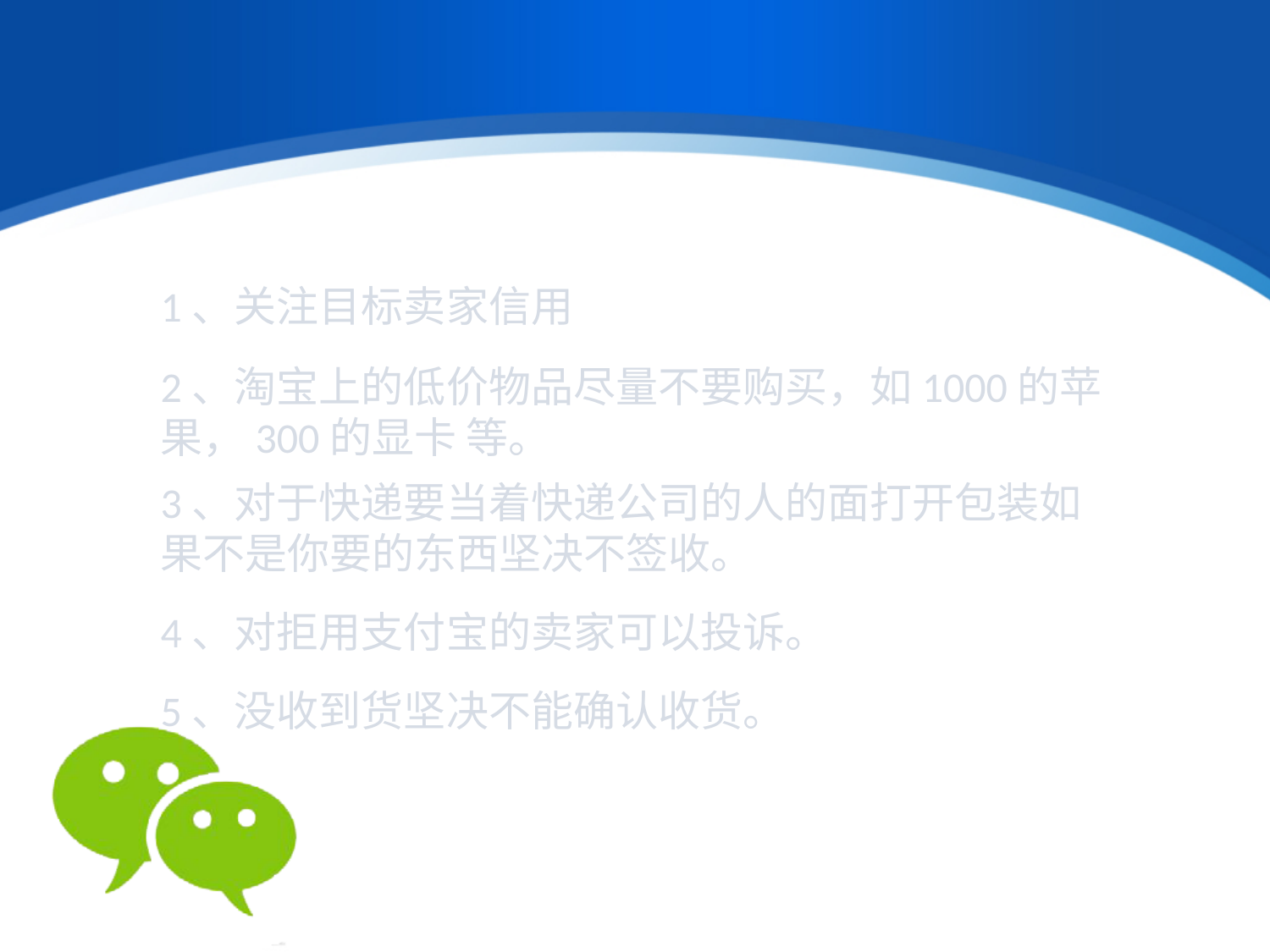

1、关注目标卖家信用
2、淘宝上的低价物品尽量不要购买，如1000的苹果，300的显卡 等。
3、对于快递要当着快递公司的人的面打开包装如果不是你要的东西坚决不签收。
4、对拒用支付宝的卖家可以投诉。
5、没收到货坚决不能确认收货。